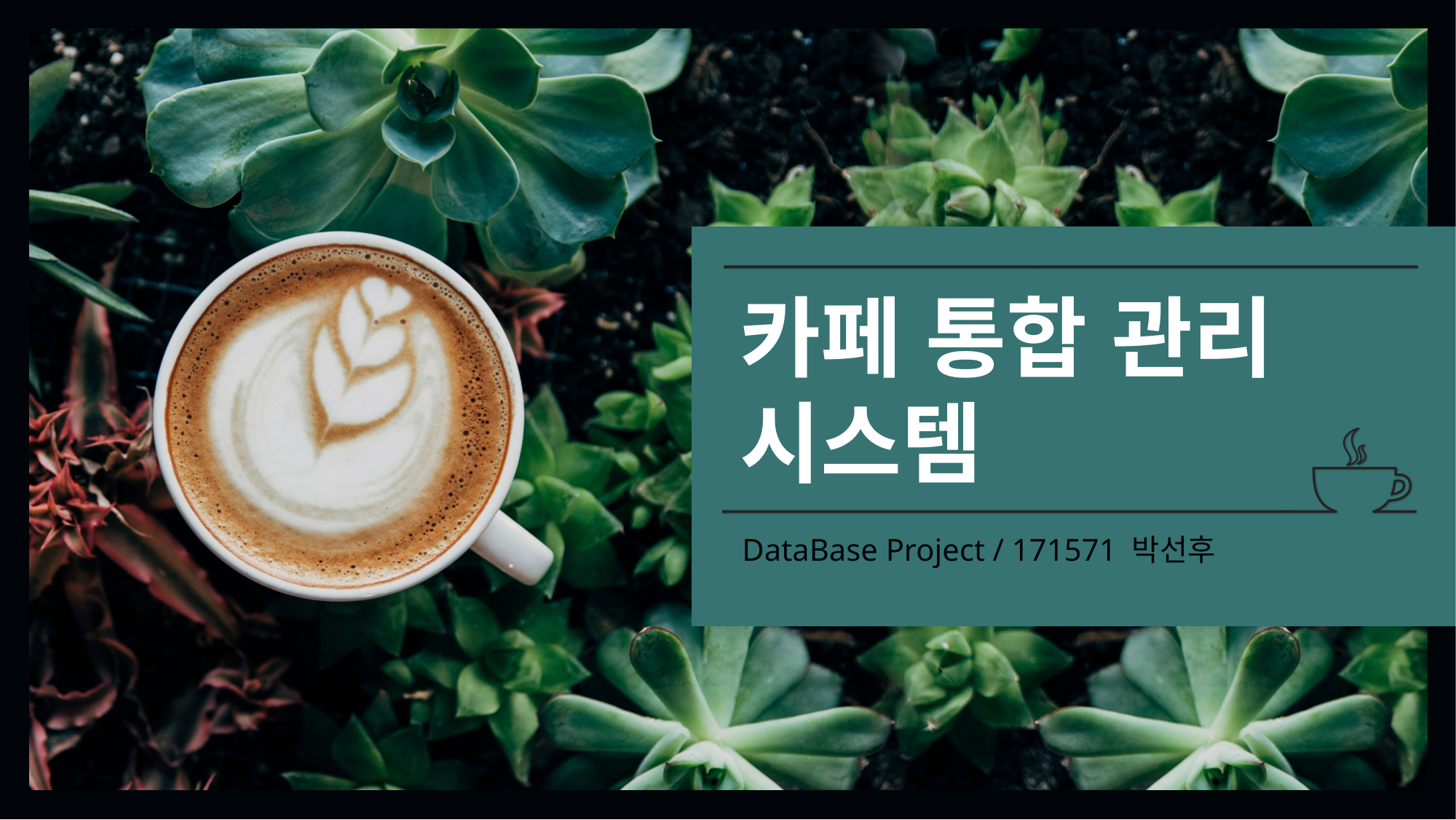

# 카페 통합 관리 시스템
DataBase Project / 171571 박선후